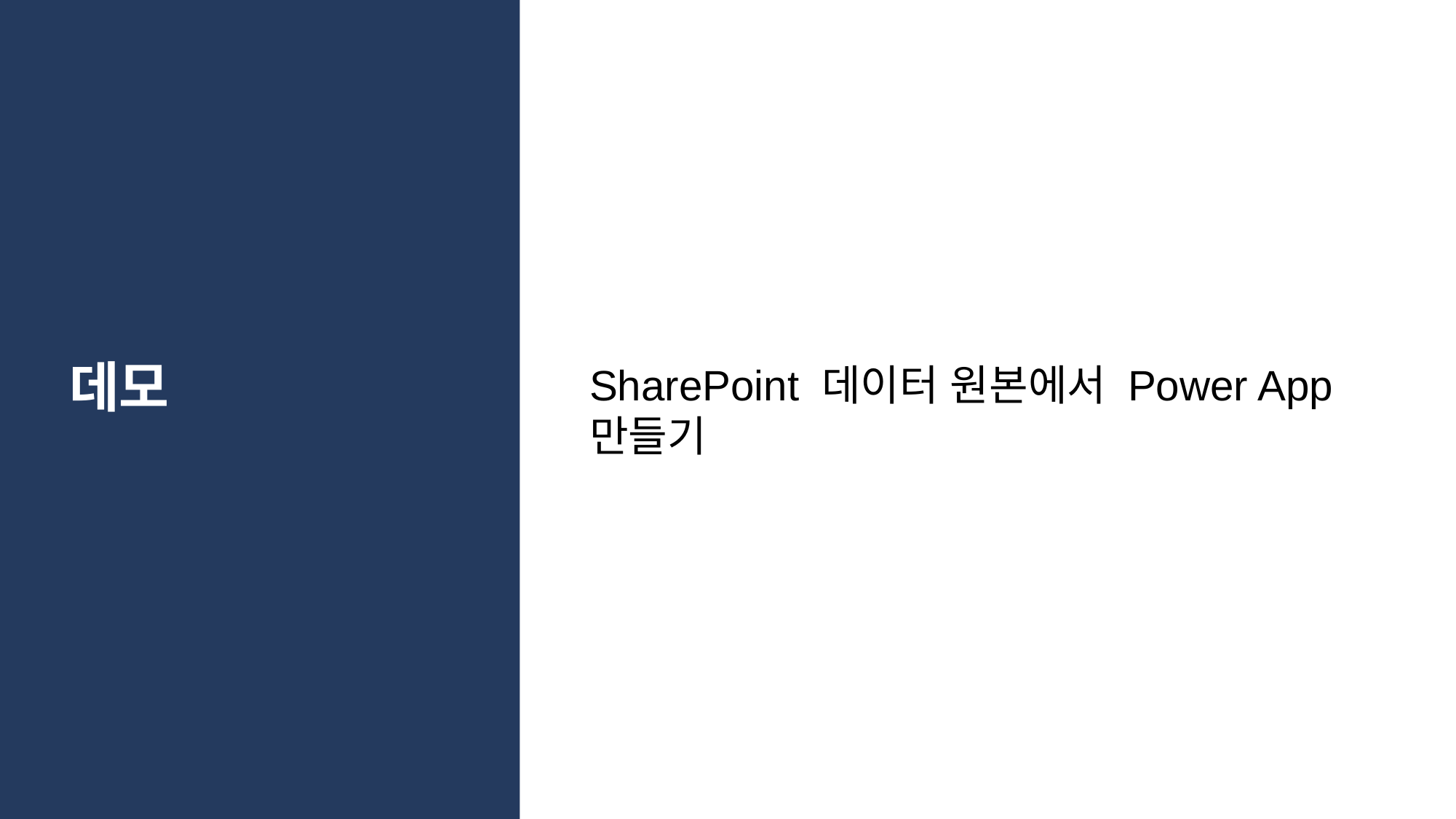

# 데모
SharePoint 데이터 원본에서 Power App 만들기